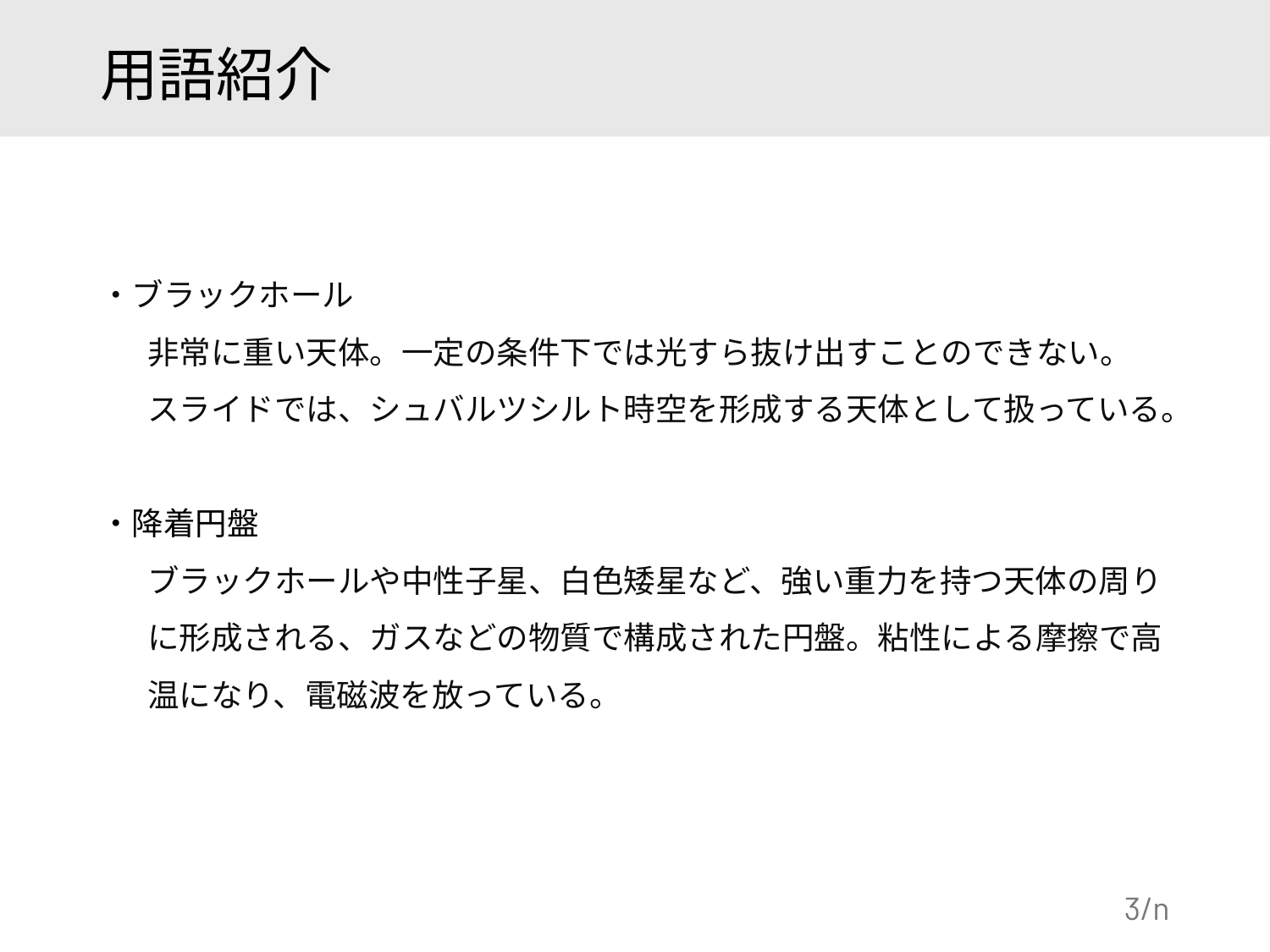

# 用語紹介
・ブラックホール
非常に重い天体。一定の条件下では光すら抜け出すことのできない。
スライドでは、シュバルツシルト時空を形成する天体として扱っている。

・降着円盤
ブラックホールや中性子星、白色矮星など、強い重力を持つ天体の周りに形成される、ガスなどの物質で構成された円盤。粘性による摩擦で高温になり、電磁波を放っている。

3/n